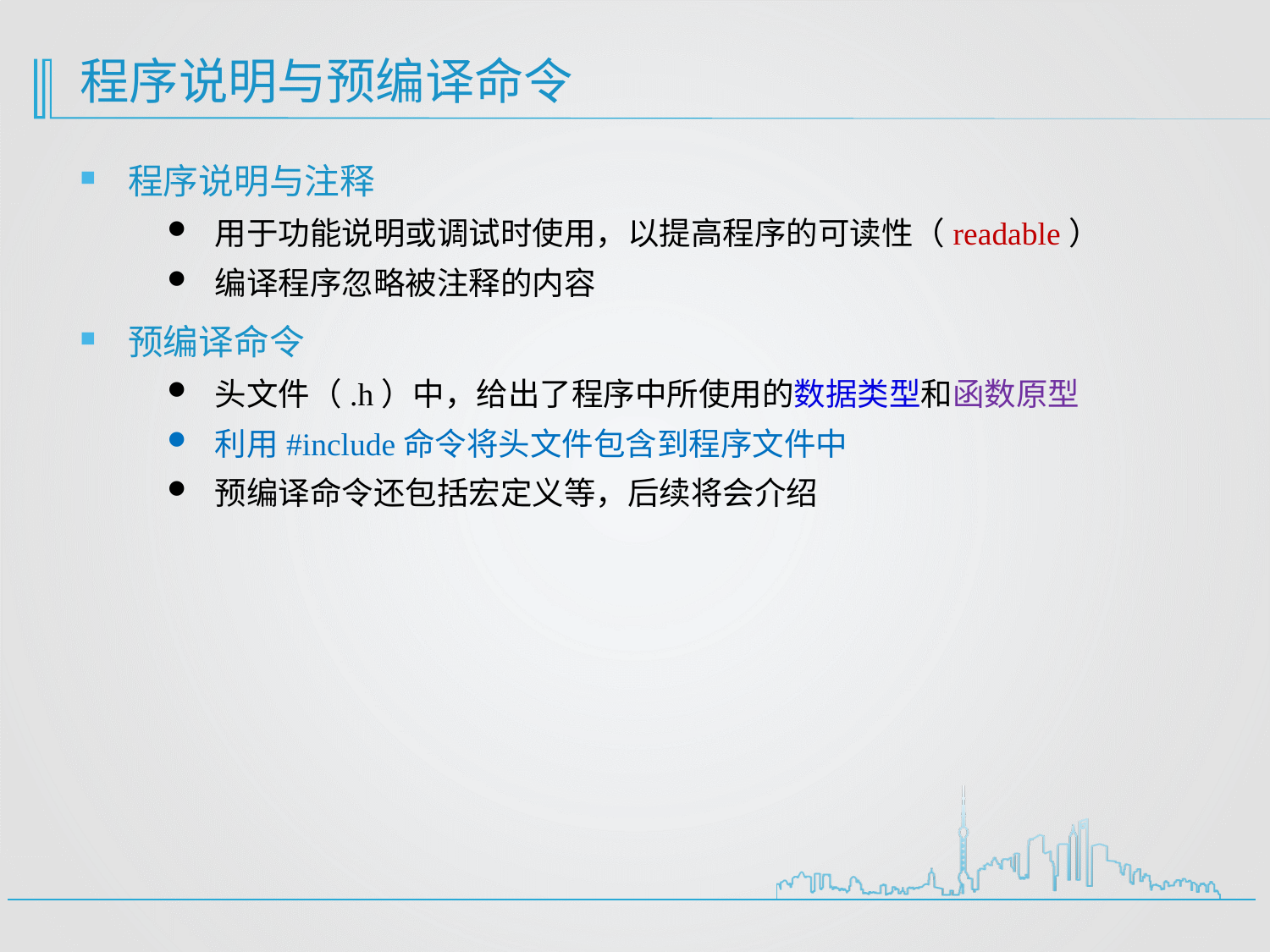

# 程序说明与预编译命令
程序说明与注释
用于功能说明或调试时使用，以提高程序的可读性（readable）
编译程序忽略被注释的内容
预编译命令
头文件（.h）中，给出了程序中所使用的数据类型和函数原型
利用#include命令将头文件包含到程序文件中
预编译命令还包括宏定义等，后续将会介绍